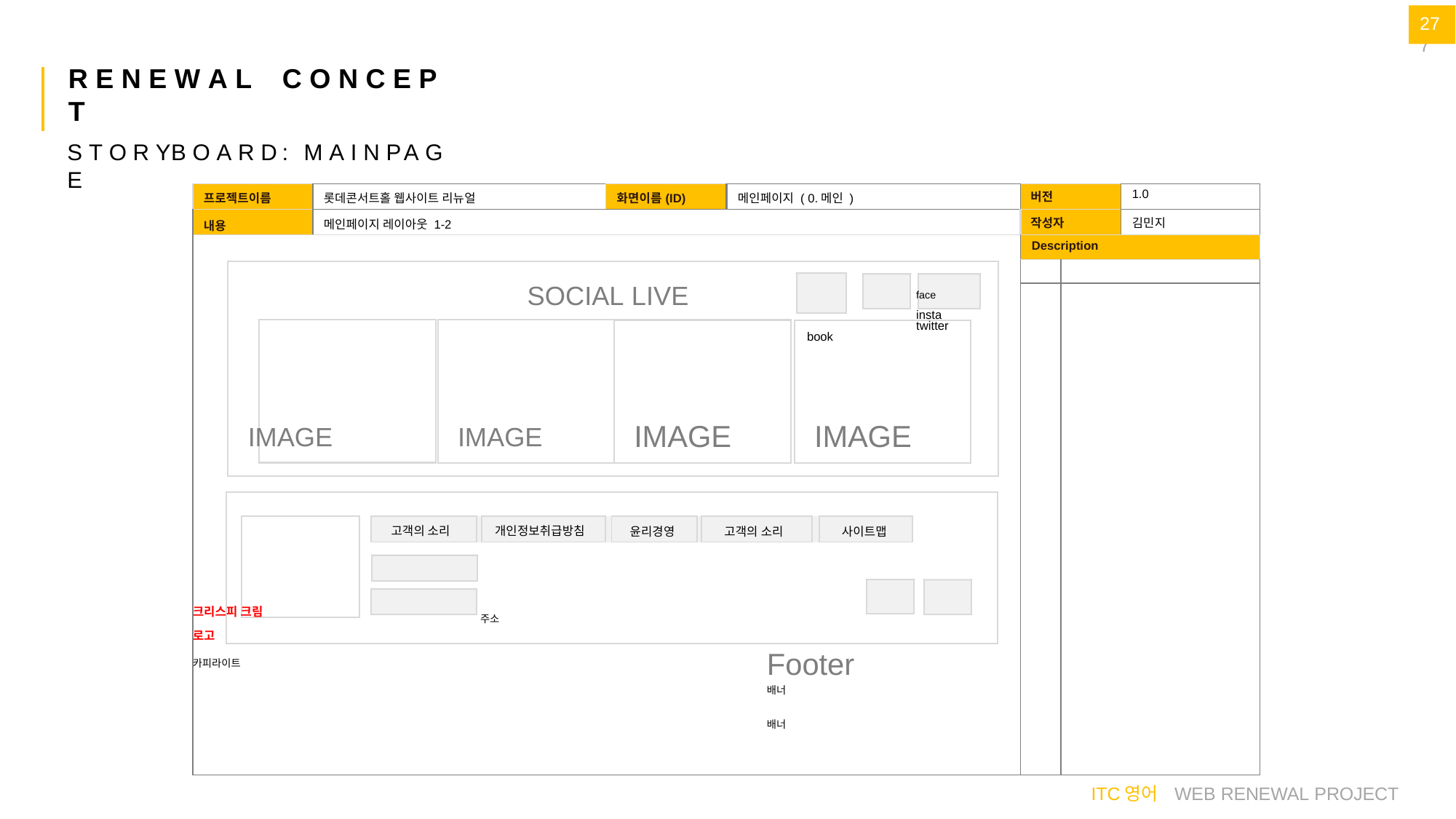

27
27
R E N E W A L	C O N C E P T
S T O R Y	B O A R D	:	M A I N PA G E

| 프로젝트이름 | 롯데콘서트홀 웹사이트 리뉴얼 | 화면이름(ID) | 메인페이지 ( 0.메인 ) | 버전 |  | 1.0 |
| --- | --- | --- | --- | --- | --- | --- |
| 내용 | 메인페이지 레이아웃 1-2 |  |  | 작성자 |  | 김민지 |
| SOCIAL LIVE face insta twitter book IMAGE IMAGE IMAGE IMAGE 크리스피 크림 주소 로고 카피라이트 Footer 배너 배너 |  |  |  | Description |  |  |
|  |  |  |  |  |  |  |
|  |  |  |  |  |  |  |

| 고객의 소리 |  | 개인정보취급방침 |  | 윤리경영 |  | 고객의 소리 |  | 사이트맵 |
| --- | --- | --- | --- | --- | --- | --- | --- | --- |
ITC영어 WEB RENEWAL PROJECT